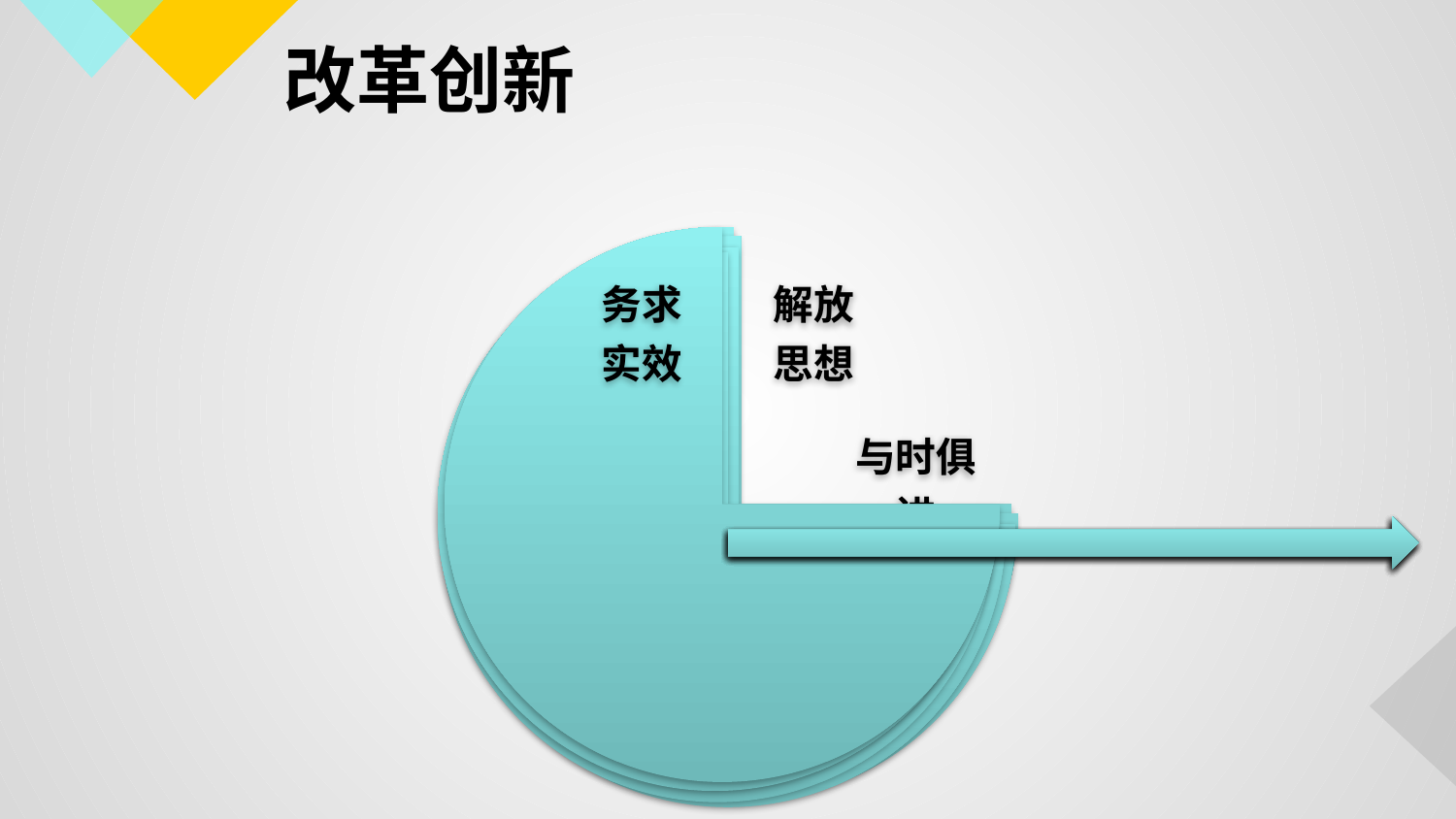

# 改革创新
解放思想
与时俱进
实事求是
知难而进
一往无前
勇于创新
务求实效